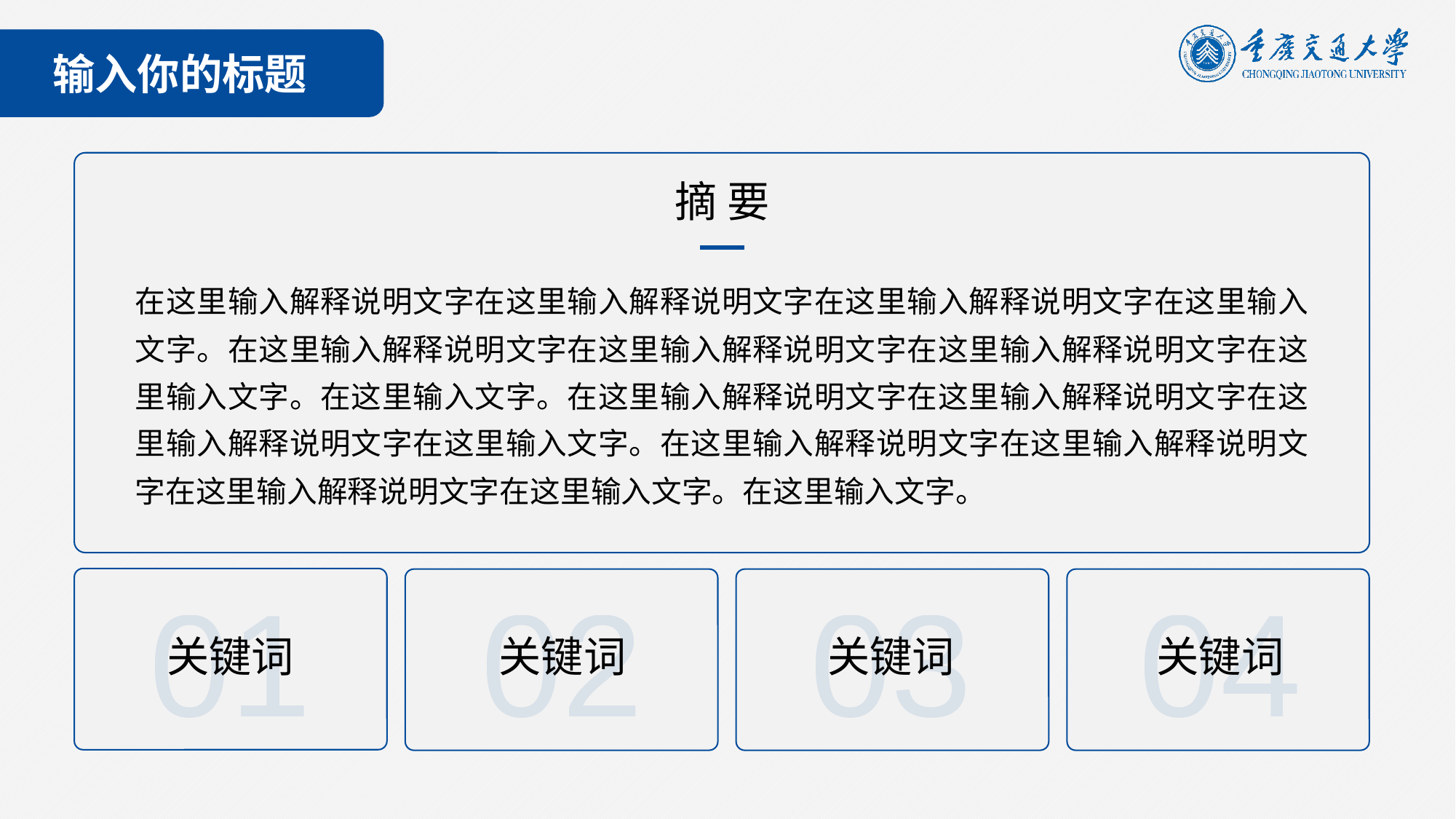

输入你的标题

摘 要
在这里输入解释说明文字在这里输入解释说明文字在这里输入解释说明文字在这里输入文字。在这里输入解释说明文字在这里输入解释说明文字在这里输入解释说明文字在这里输入文字。在这里输入文字。在这里输入解释说明文字在这里输入解释说明文字在这里输入解释说明文字在这里输入文字。在这里输入解释说明文字在这里输入解释说明文字在这里输入解释说明文字在这里输入文字。在这里输入文字。
01
02
03
04

关键词
关键词
关键词
关键词